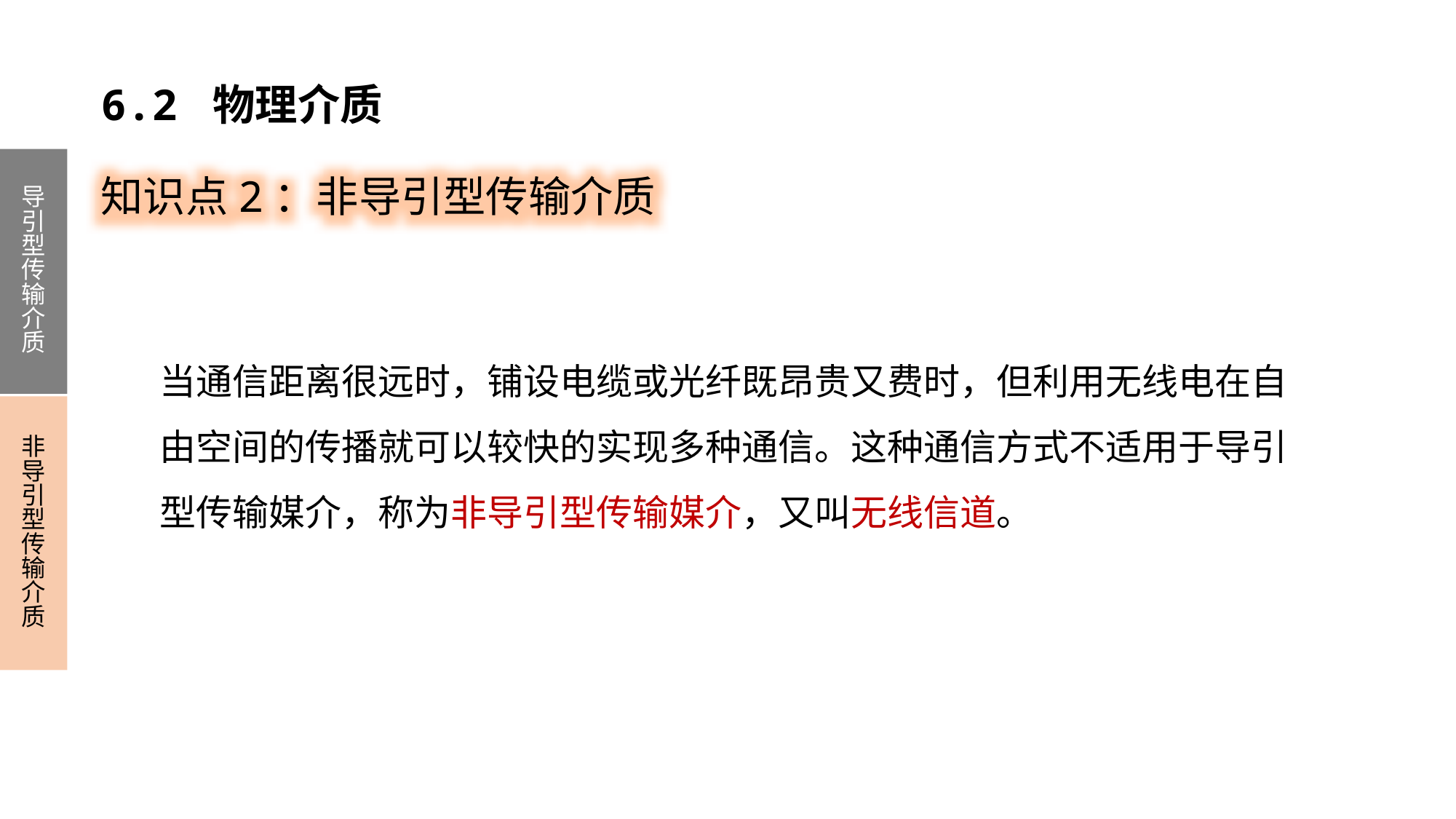

6.2 物理介质
知识点2：非导引型传输介质
导引型传输介质
非导引型传输介质
当通信距离很远时，铺设电缆或光纤既昂贵又费时，但利用无线电在自由空间的传播就可以较快的实现多种通信。这种通信方式不适用于导引型传输媒介，称为非导引型传输媒介，又叫无线信道。